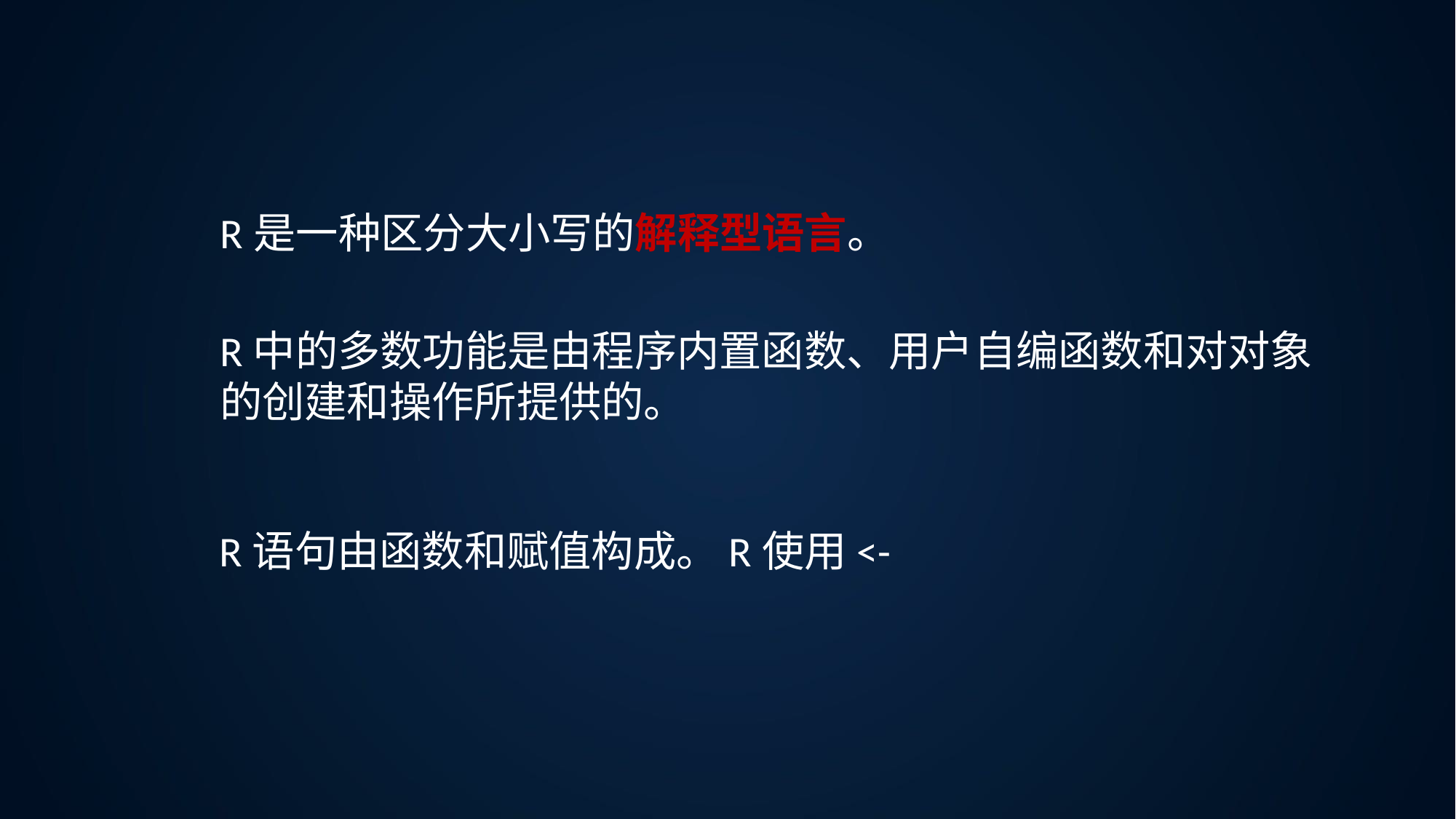

R是一种区分大小写的解释型语言。
R中的多数功能是由程序内置函数、用户自编函数和对对象的创建和操作所提供的。
R语句由函数和赋值构成。R使用<-